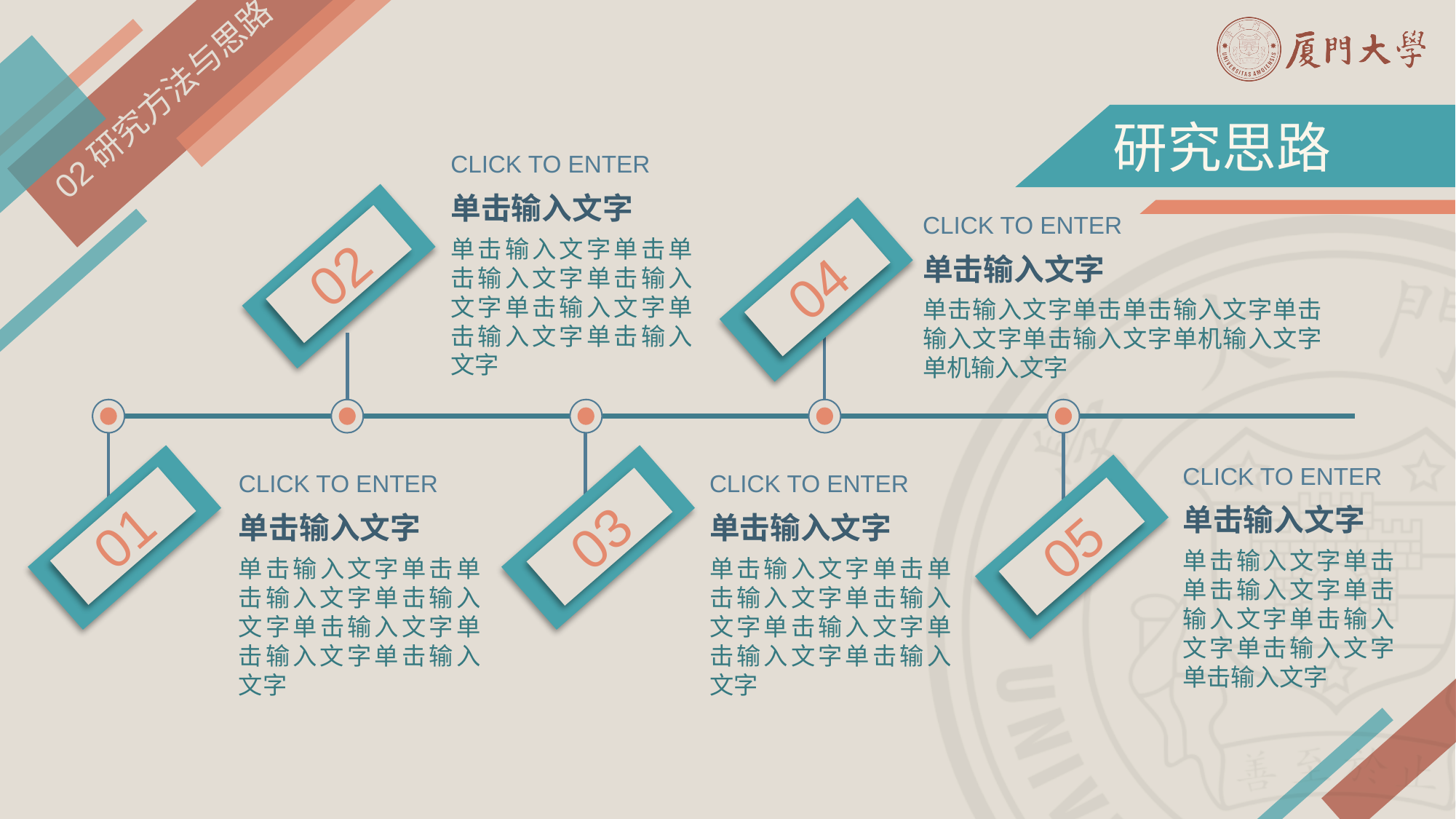

02研究方法与思路
研究思路
CLICK TO ENTER
单击输入文字
单击输入文字单击单击输入文字单击输入文字单击输入文字单击输入文字单击输入文字

CLICK TO ENTER
单击输入文字
单击输入文字单击单击输入文字单击输入文字单击输入文字单机输入文字单机输入文字

02

04

CLICK TO ENTER
单击输入文字
单击输入文字单击单击输入文字单击输入文字单击输入文字单击输入文字单击输入文字
CLICK TO ENTER
单击输入文字
单击输入文字单击单击输入文字单击输入文字单击输入文字单击输入文字单击输入文字
CLICK TO ENTER
单击输入文字
单击输入文字单击单击输入文字单击输入文字单击输入文字单击输入文字单击输入文字

01
03
05